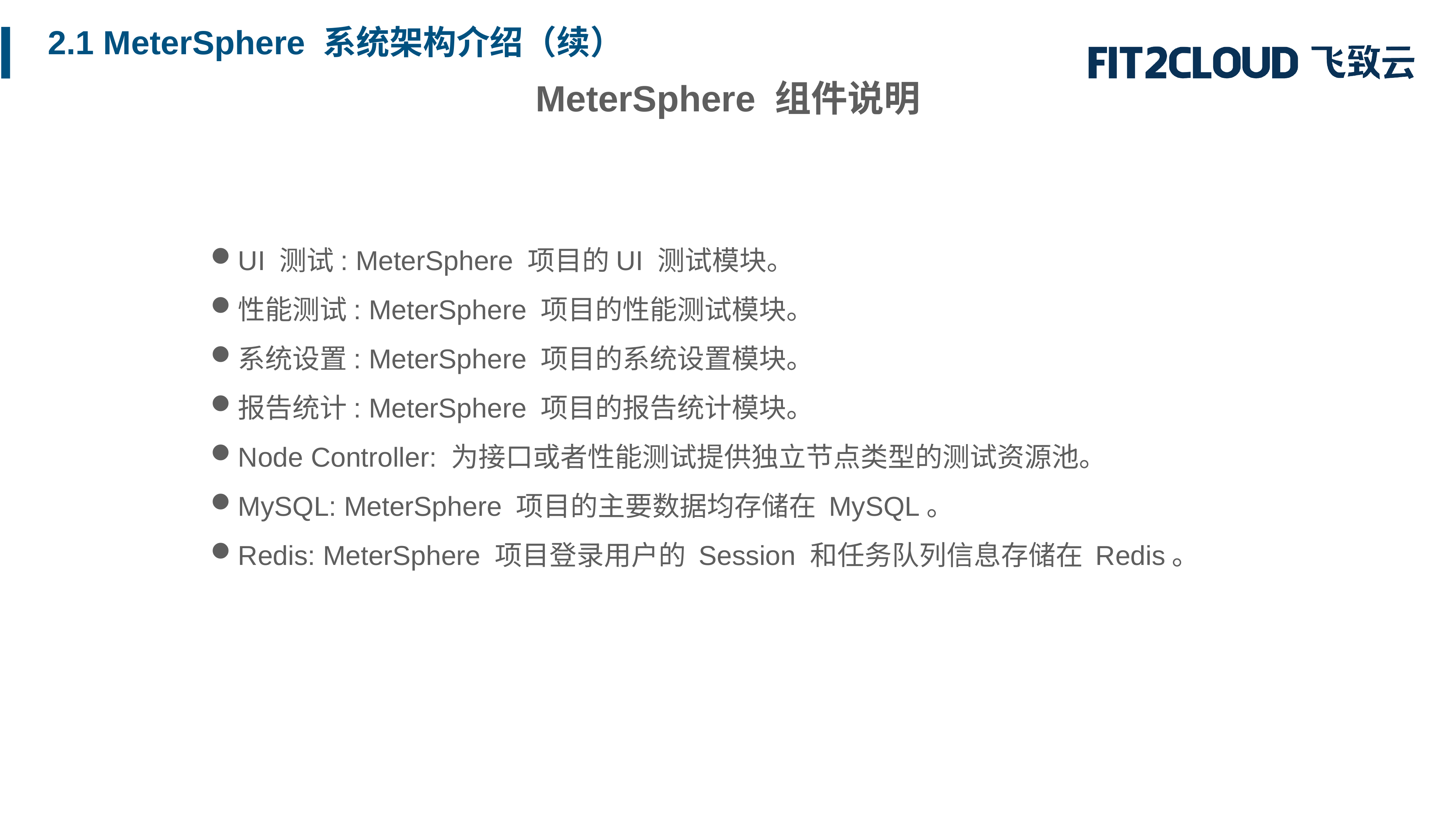

2.1 MeterSphere 系统架构介绍（续）

MeterSphere 组件说明
UI 测试: MeterSphere 项目的UI 测试模块。
性能测试: MeterSphere 项目的性能测试模块。
系统设置: MeterSphere 项目的系统设置模块。
报告统计: MeterSphere 项目的报告统计模块。
Node Controller: 为接口或者性能测试提供独立节点类型的测试资源池。
MySQL: MeterSphere 项目的主要数据均存储在 MySQL。
Redis: MeterSphere 项目登录用户的 Session 和任务队列信息存储在 Redis。